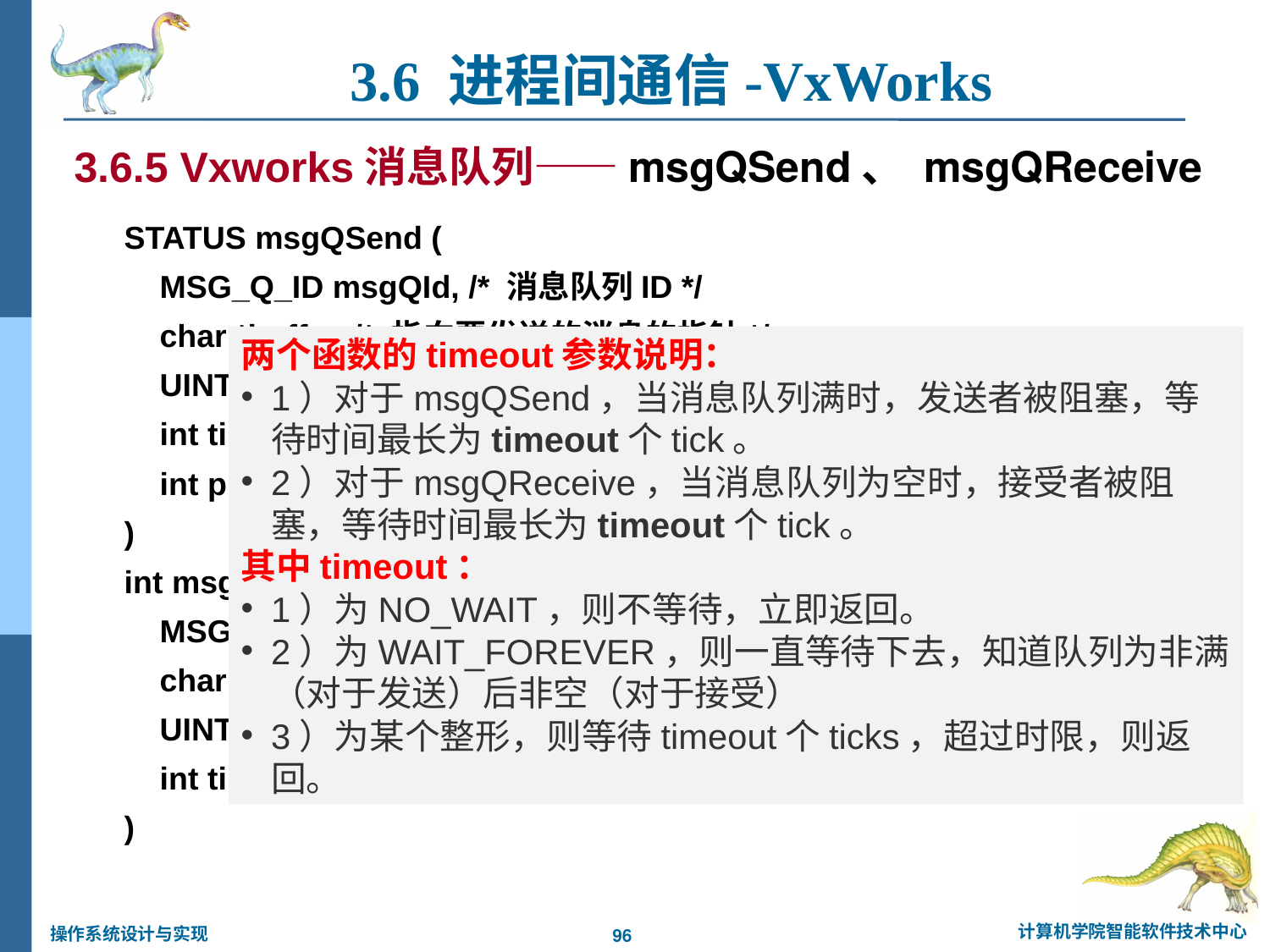

3.6 进程间通信-VxWorks
3.6.5 Vxworks消息队列——msgQSend、 msgQReceive

STATUS msgQSend (
    MSG_Q_ID msgQId, /* 消息队列ID */
    char *buffer, /* 指向要发送的消息的指针*/
    UINT nBytes, /* 消息长度*/
    int timeout, /* 超时时间（tick）/no-wait/forever */
    int priority /* MSG_PRI_NORMAL 或MSG_PRI_URGENT */
)
int msgQReceive (
    MSG_Q_ID msgQId, /* 消息队列ID */
    char *buffer, /* 指向接消息的收缓冲的指针*/
    UINT maxNBytes, /* 接收缓冲的字节数*/
    int timeout /* 超时时间（tick）/no-wait/forever */
)

两个函数的timeout参数说明：
1）对于msgQSend，当消息队列满时，发送者被阻塞，等待时间最长为timeout个tick。
2）对于msgQReceive，当消息队列为空时，接受者被阻塞，等待时间最长为timeout个tick。
其中timeout：
1）为NO_WAIT，则不等待，立即返回。
2）为WAIT_FOREVER，则一直等待下去，知道队列为非满（对于发送）后非空（对于接受）
3）为某个整形，则等待timeout个ticks，超过时限，则返回。